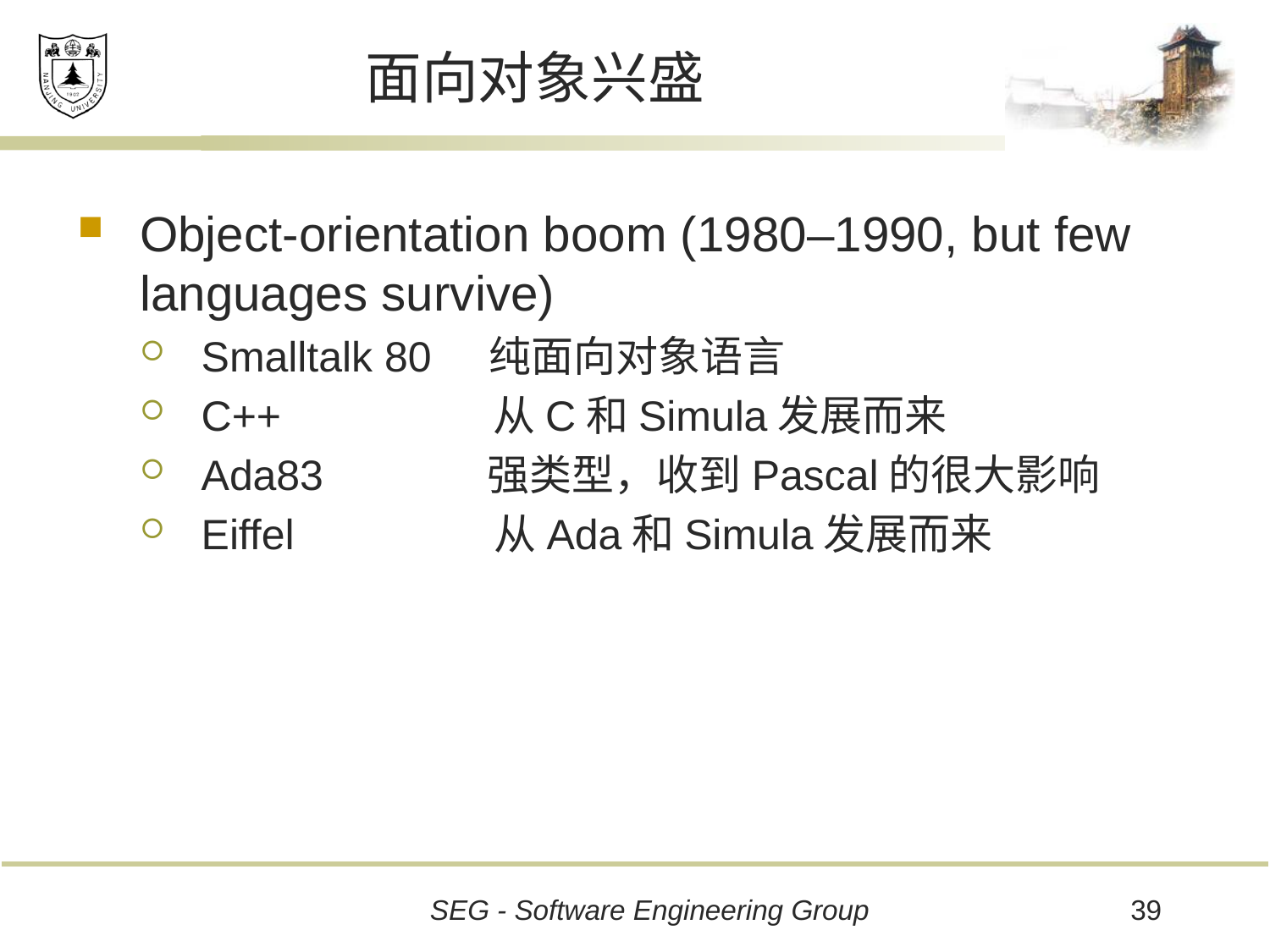

# 面向对象兴盛
Object-orientation boom (1980–1990, but few languages survive)
Smalltalk 80    纯面向对象语言
C++                 从C和Simula发展而来
Ada83             强类型，收到Pascal的很大影响
Eiffel                从Ada和Simula发展而来

39
SEG - Software Engineering Group